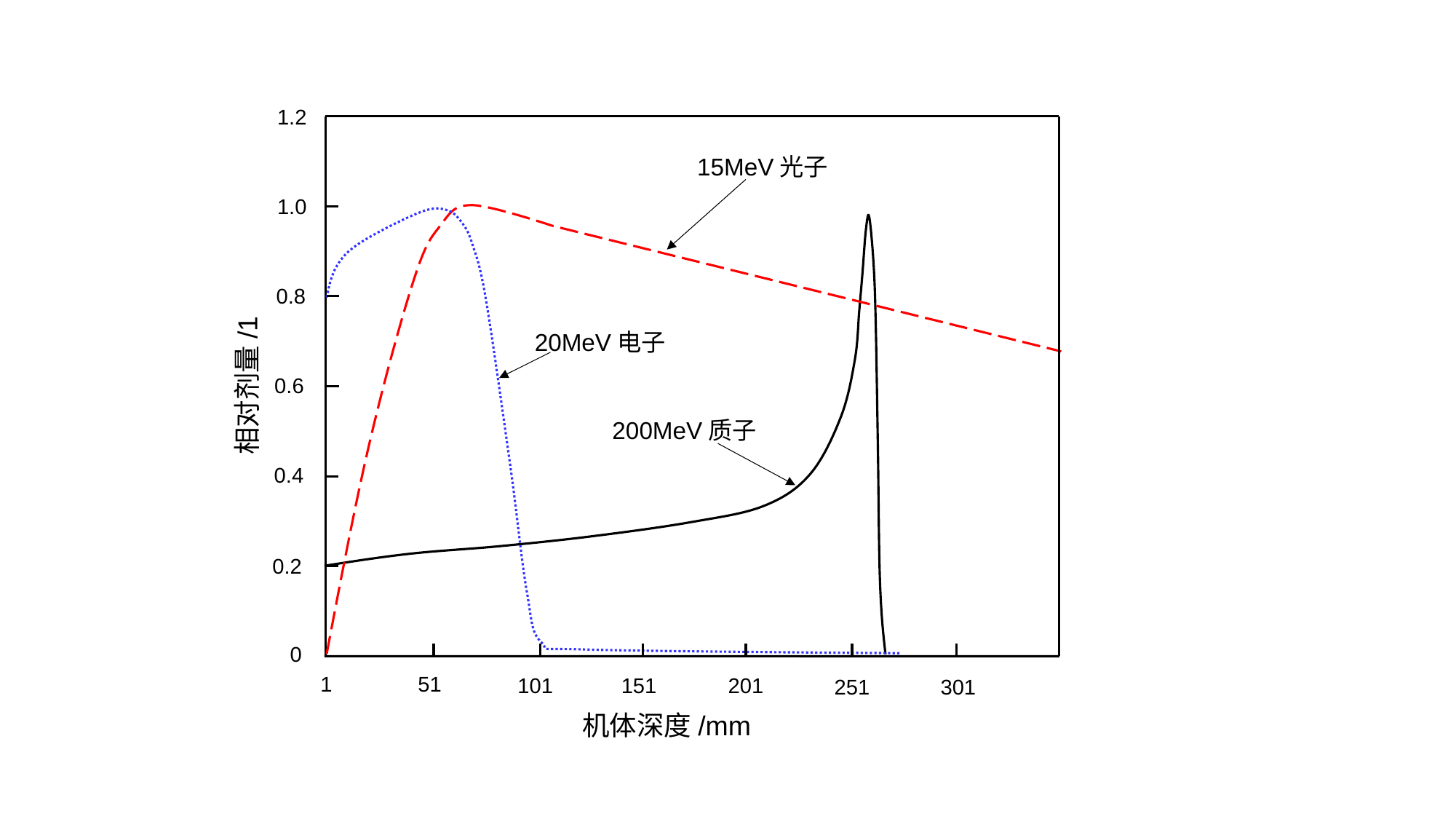

1.2
15MeV光子
1.0

0.8
20MeV电子
相对剂量/1
0.6
200MeV质子
0.4
0.2
0
1
51
101
151
201
251
301
机体深度/mm